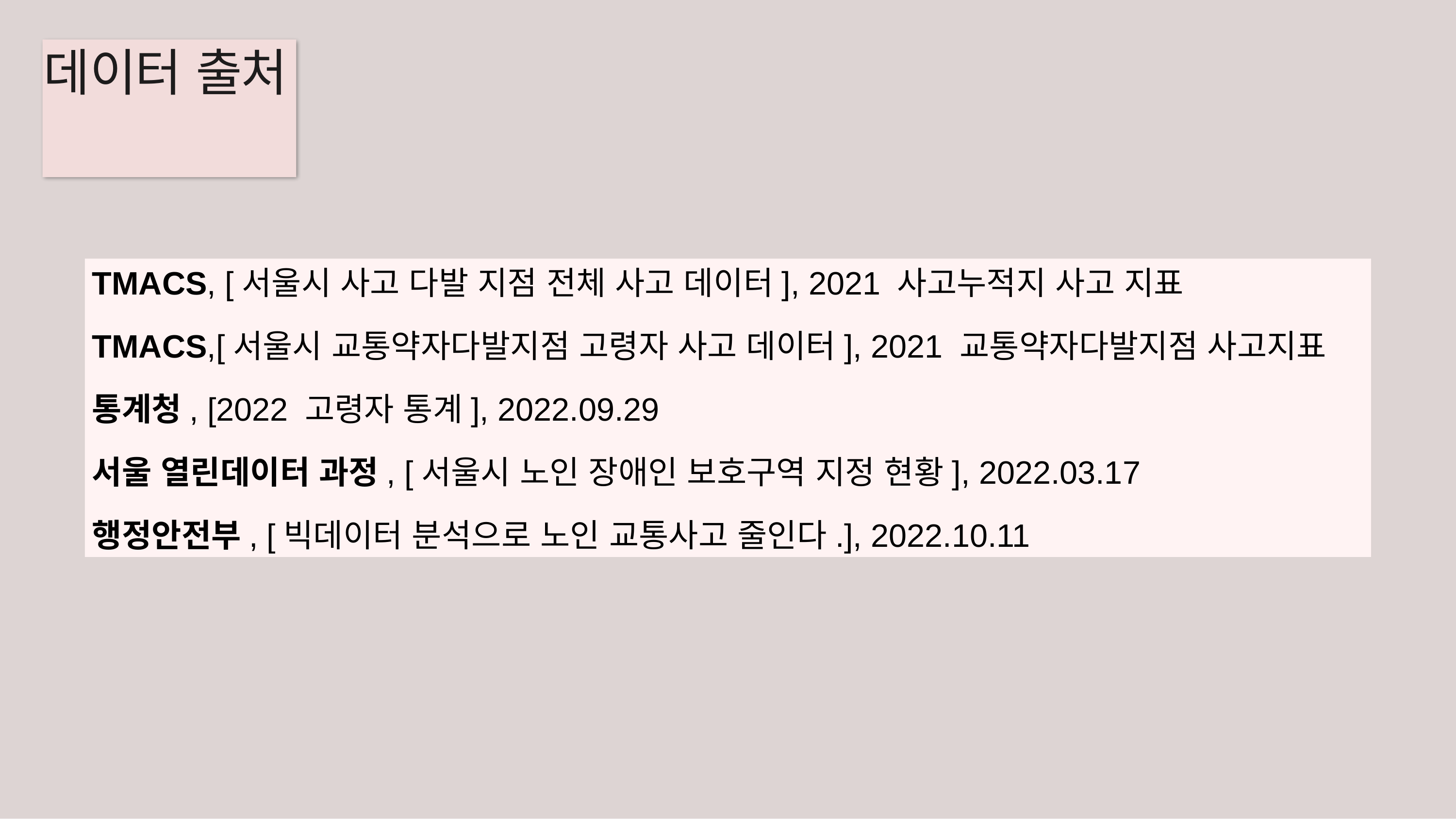

# 데이터 출처
TMACS, [서울시 사고 다발 지점 전체 사고 데이터], 2021 사고누적지 사고 지표

TMACS,[서울시 교통약자다발지점 고령자 사고 데이터], 2021 교통약자다발지점 사고지표

통계청, [2022 고령자 통계], 2022.09.29

서울 열린데이터 과정, [서울시 노인 장애인 보호구역 지정 현황], 2022.03.17

행정안전부, [빅데이터 분석으로 노인 교통사고 줄인다.], 2022.10.11